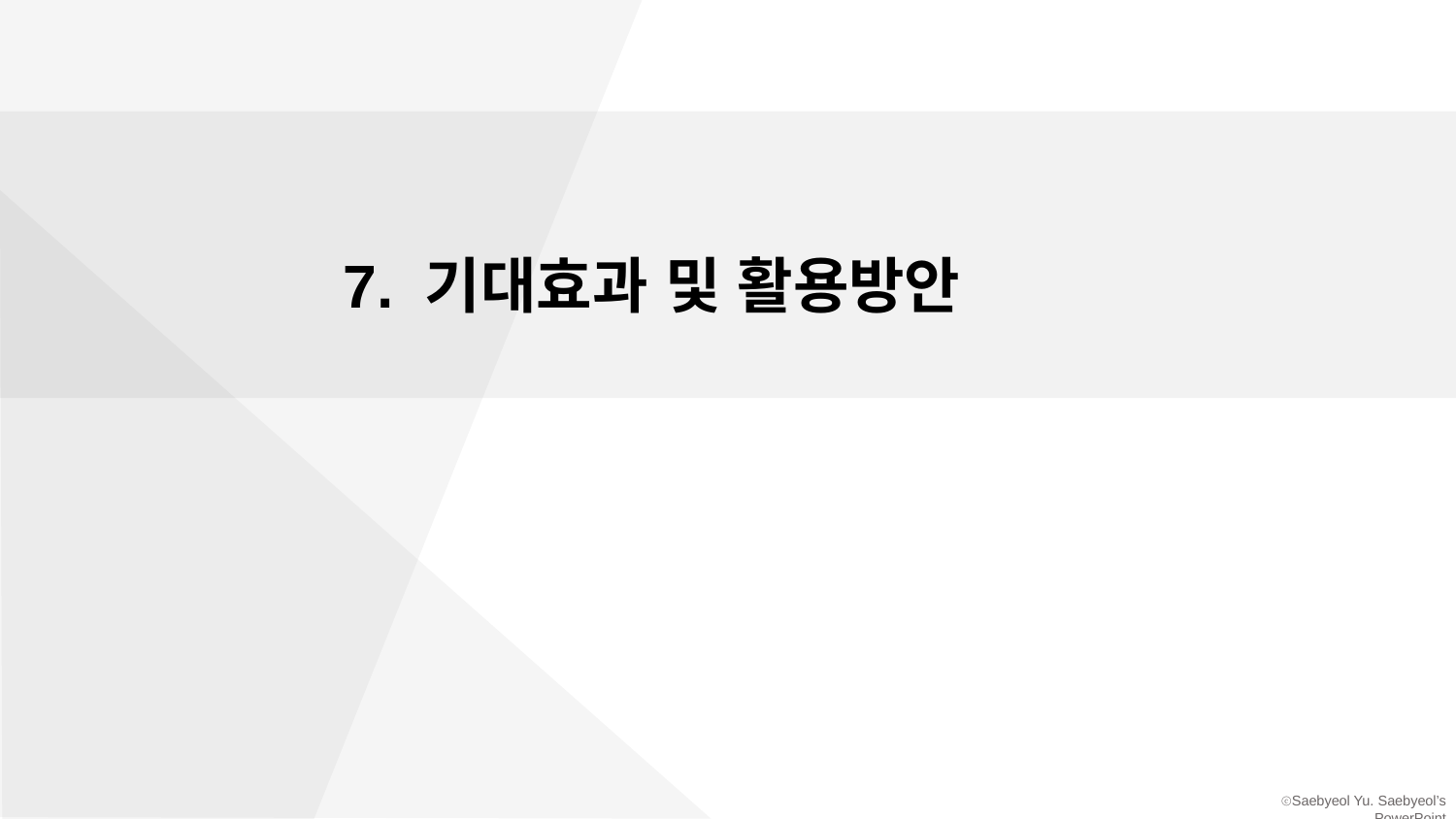

7. 기대효과 및 활용방안

FREE PPT TEMPLATE BY DELIGHT.